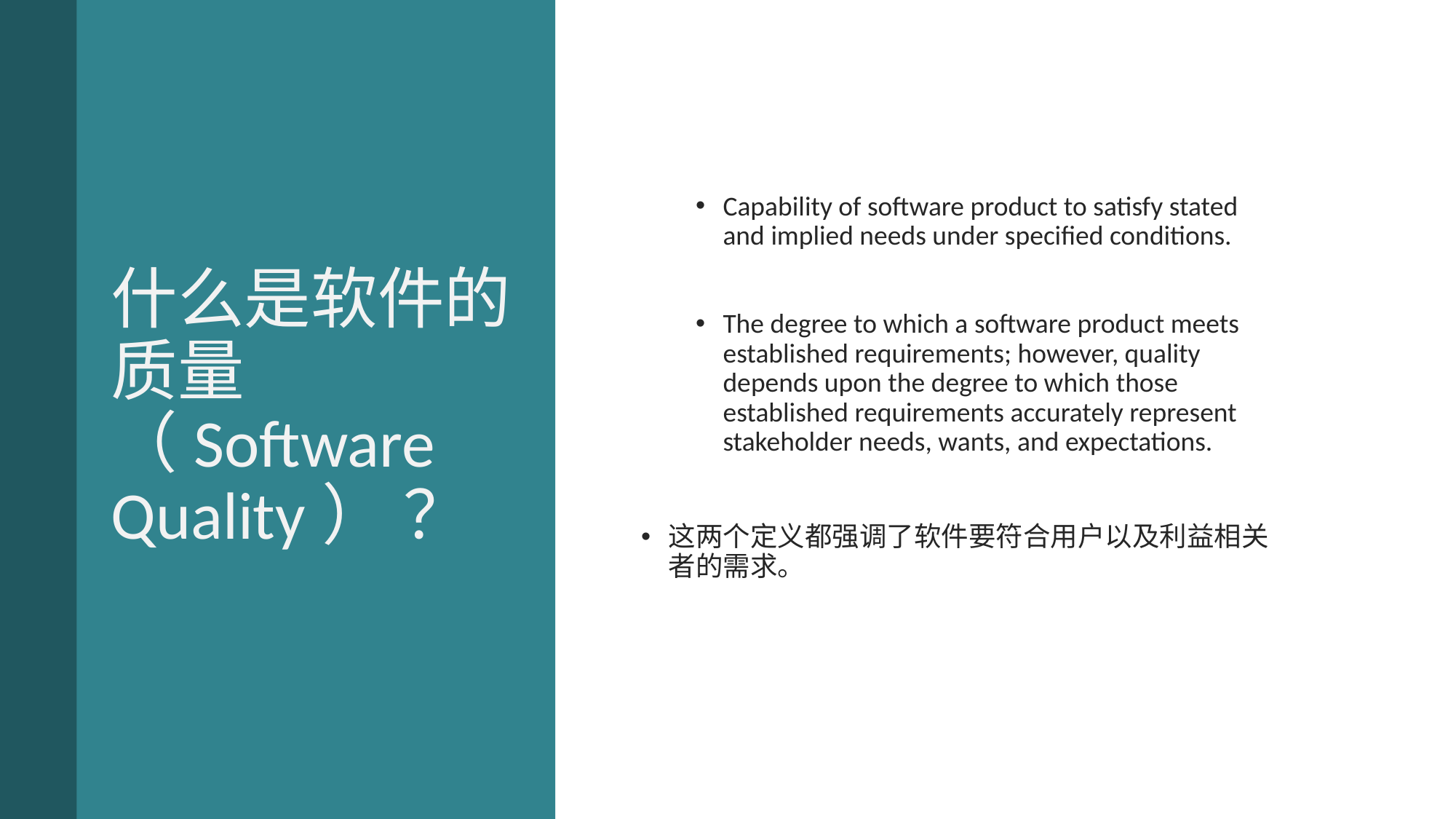

# 什么是软件的质量（Software Quality） ？
Capability of software product to satisfy stated and implied needs under specified conditions.

The degree to which a software product meets established requirements; however, quality depends upon the degree to which those established requirements accurately represent stakeholder needs, wants, and expectations.

这两个定义都强调了软件要符合用户以及利益相关者的需求。